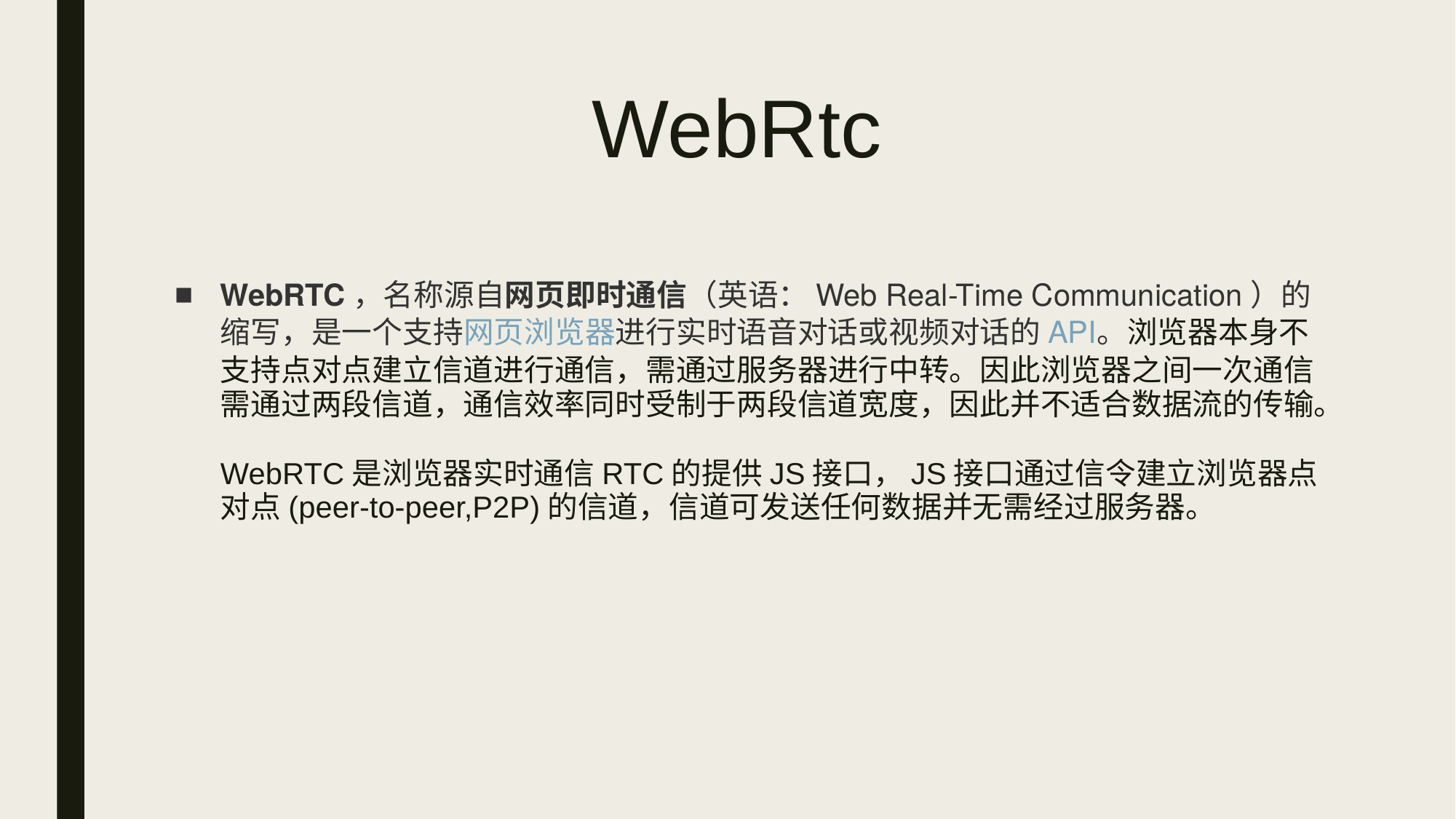

# WebRtc
WebRTC，名称源自网页即时通信（英语：Web Real-Time Communication）的缩写，是一个支持网页浏览器进行实时语音对话或视频对话的API。浏览器本身不支持点对点建立信道进行通信，需通过服务器进行中转。因此浏览器之间一次通信需通过两段信道，通信效率同时受制于两段信道宽度，因此并不适合数据流的传输。
WebRTC是浏览器实时通信RTC的提供JS接口，JS接口通过信令建立浏览器点对点(peer-to-peer,P2P)的信道，信道可发送任何数据并无需经过服务器。